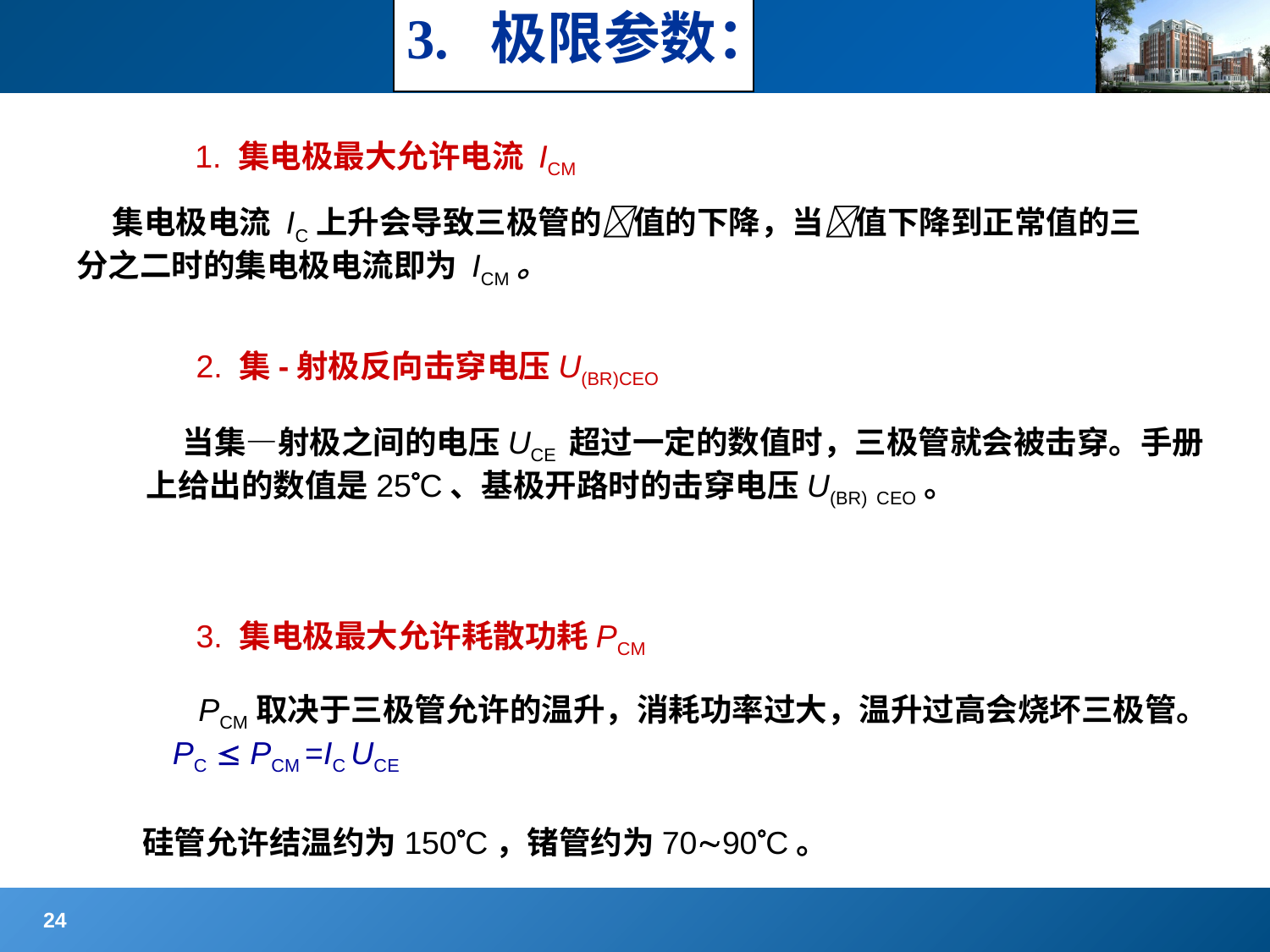

#
3.  极限参数：
 1. 集电极最大允许电流 ICM
    集电极电流 IC上升会导致三极管的β值的下降，当β值下降到正常值的三分之二时的集电极电流即为 ICM。
2. 集-射极反向击穿电压U(BR)CEO
    当集—射极之间的电压UCE 超过一定的数值时，三极管就会被击穿。手册上给出的数值是25°C、基极开路时的击穿电压U(BR) CEO。
3. 集电极最大允许耗散功耗PCM
       PCM取决于三极管允许的温升，消耗功率过大，温升过高会烧坏三极管。      PC ≤ PCM =IC UCE
    硅管允许结温约为150°C，锗管约为70∼90°C。